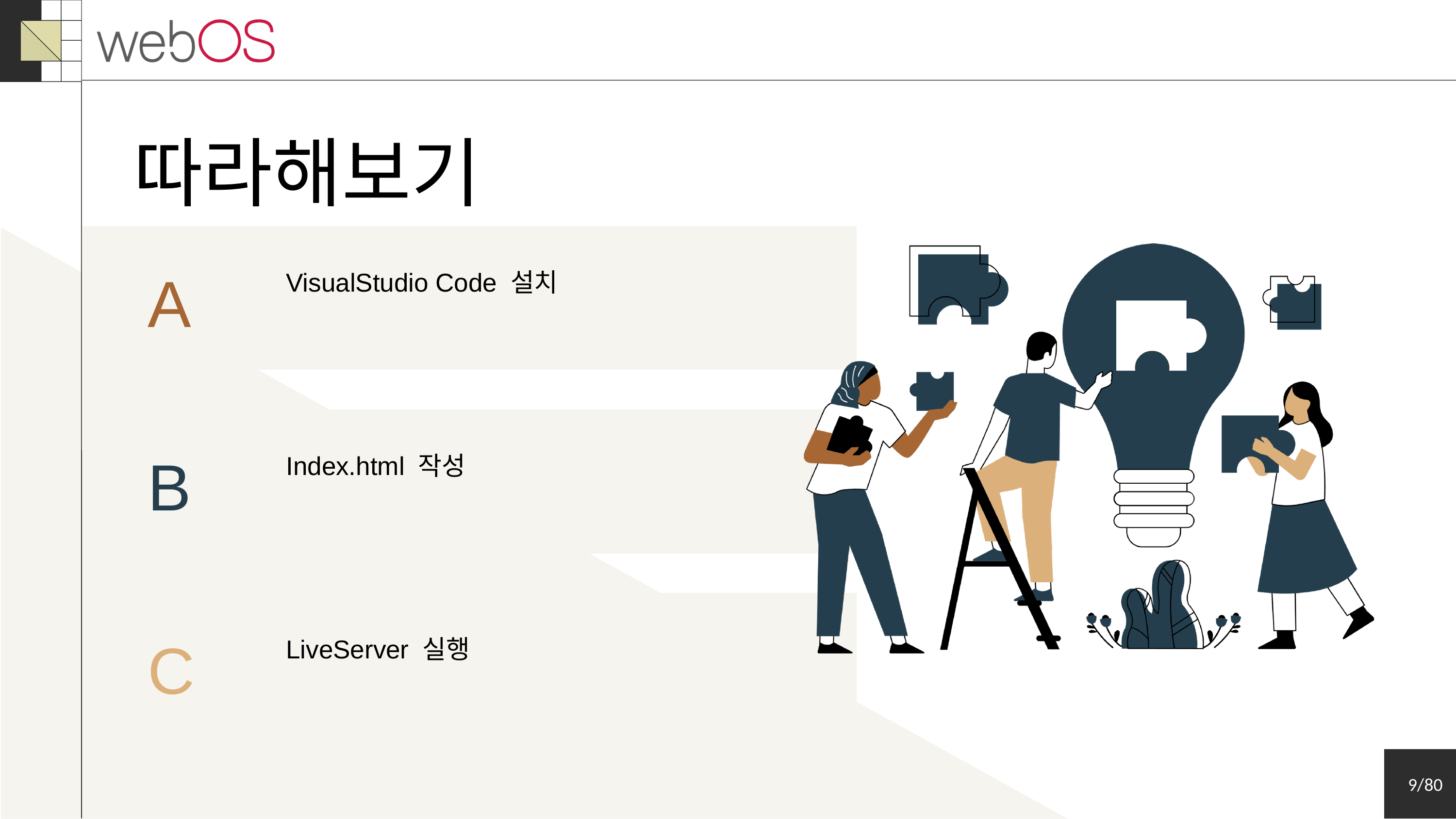

따라해보기

A
VisualStudio Code 설치

B
Index.html 작성

C
LiveServer 실행
9/80